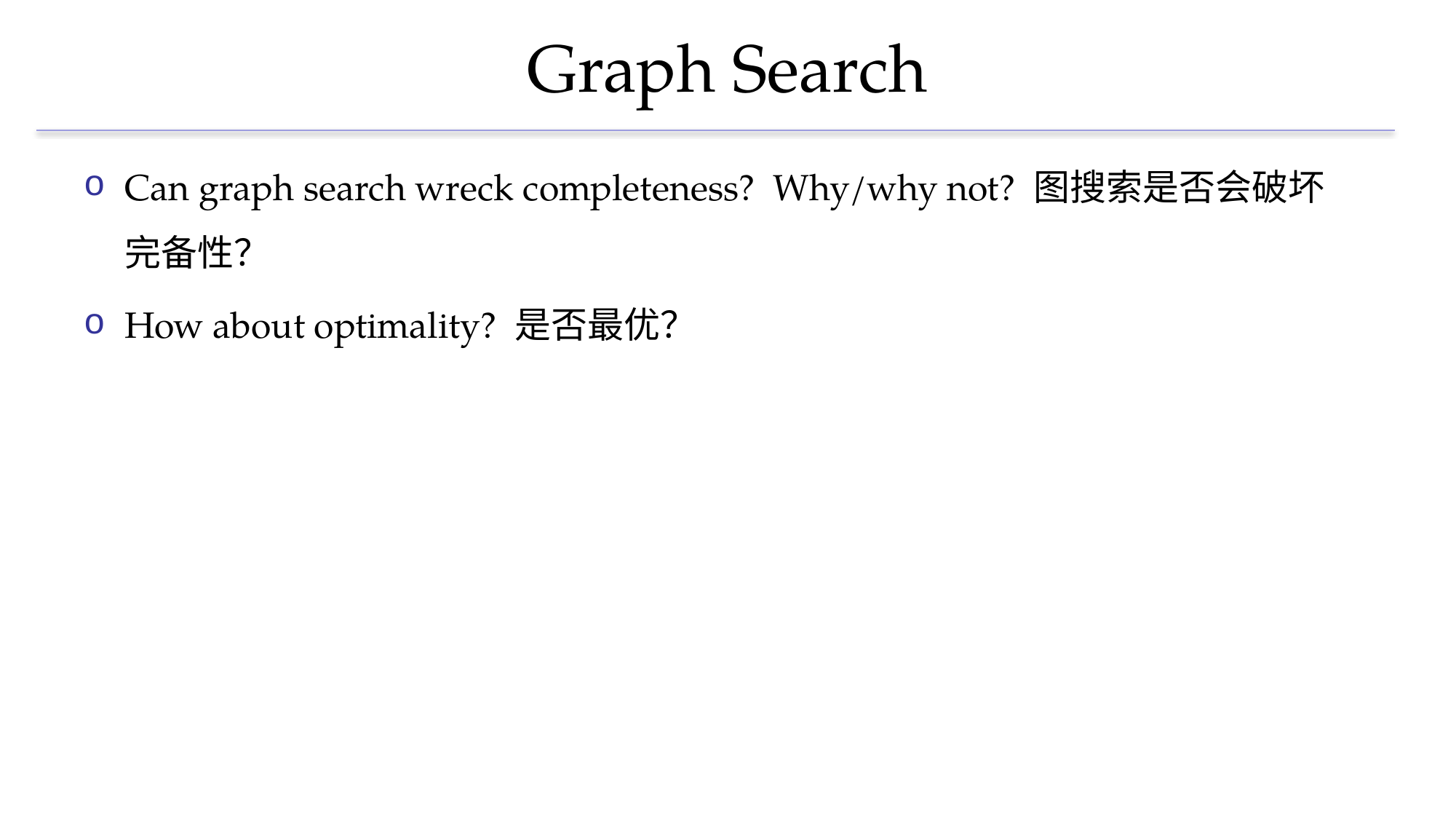

# Graph Search
Can graph search wreck completeness?  Why/why not? 图搜索是否会破坏完备性？
How about optimality? 是否最优？